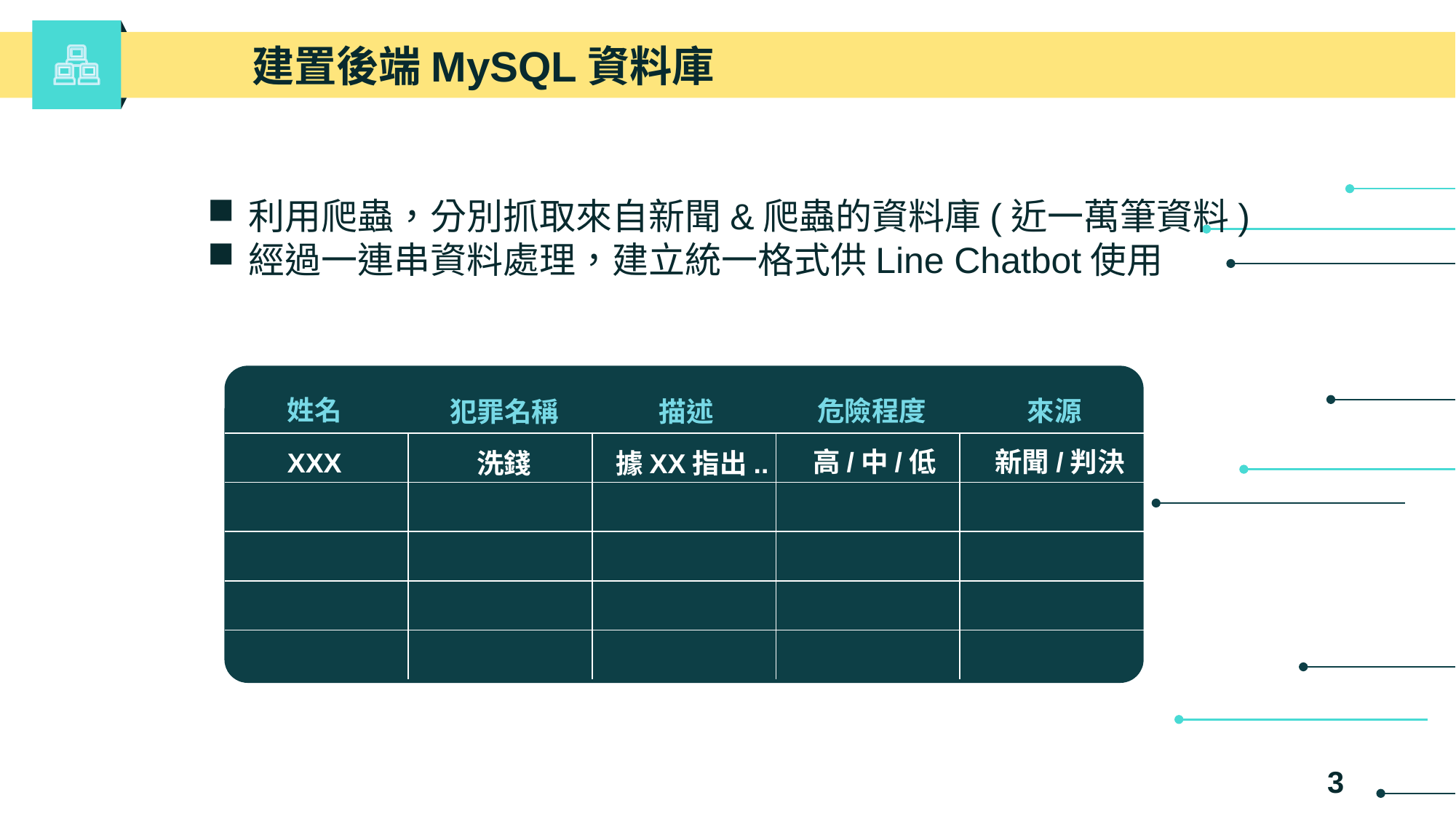

建置後端MySQL資料庫

利用爬蟲，分別抓取來自新聞&爬蟲的資料庫(近一萬筆資料)
經過一連串資料處理，建立統一格式供Line Chatbot使用

姓名
來源
危險程度
犯罪名稱
描述
|  |  |  |  |  |
| --- | --- | --- | --- | --- |
|  |  |  |  |  |
|  |  |  |  |  |
|  |  |  |  |  |
|  |  |  |  |  |
高/中/低
新聞/判決
XXX
洗錢
據XX指出..
3